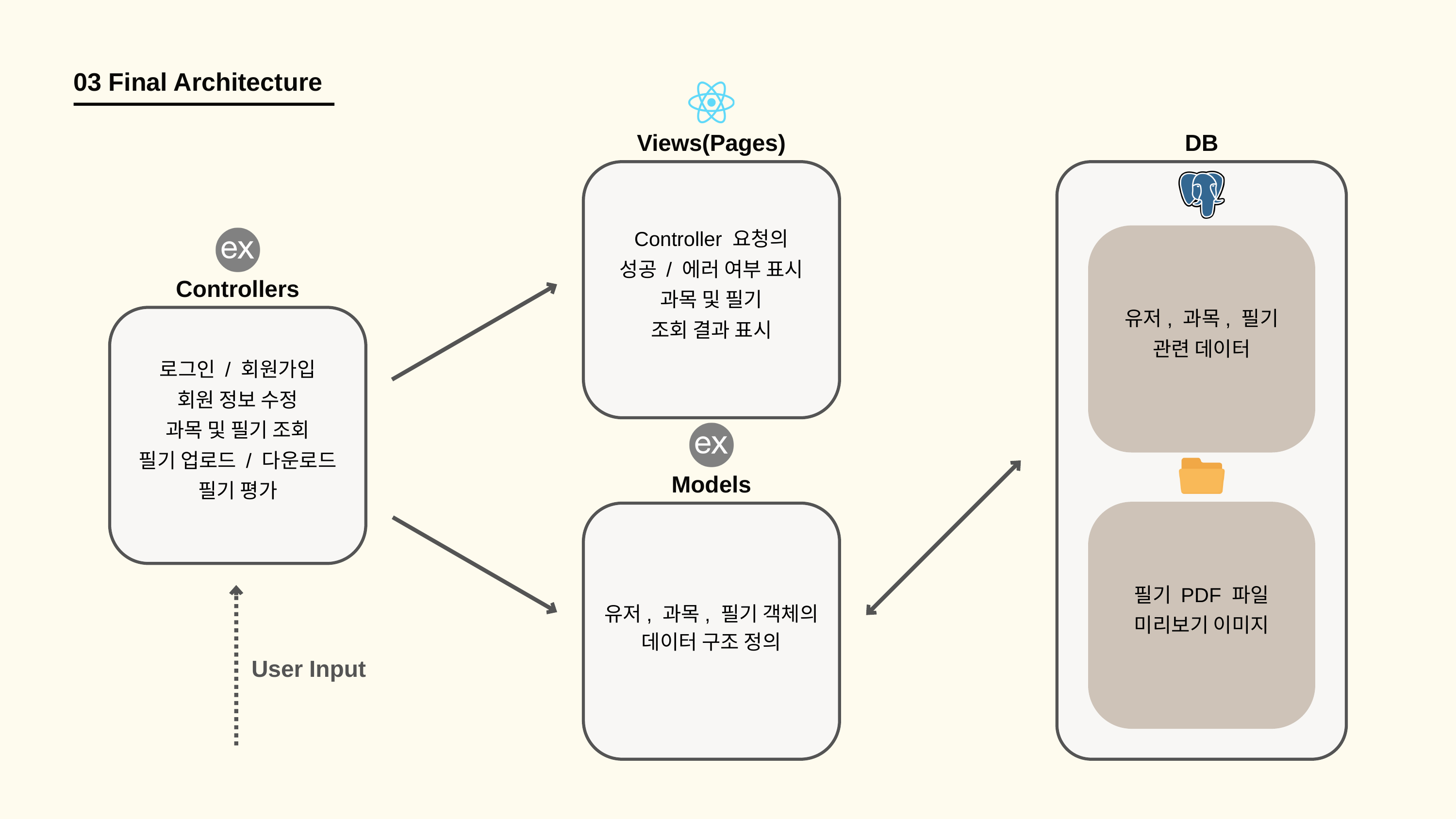

03 Final Architecture

Views(Pages)
DB

Controller 요청의
성공 / 에러 여부 표시
과목 및 필기
조회 결과 표시

유저, 과목, 필기
관련 데이터

Controllers

로그인 / 회원가입
회원 정보 수정
과목 및 필기 조회
필기 업로드 / 다운로드
필기 평가

Models

필기 PDF 파일
미리보기 이미지

유저, 과목, 필기 객체의
데이터 구조 정의

User Input